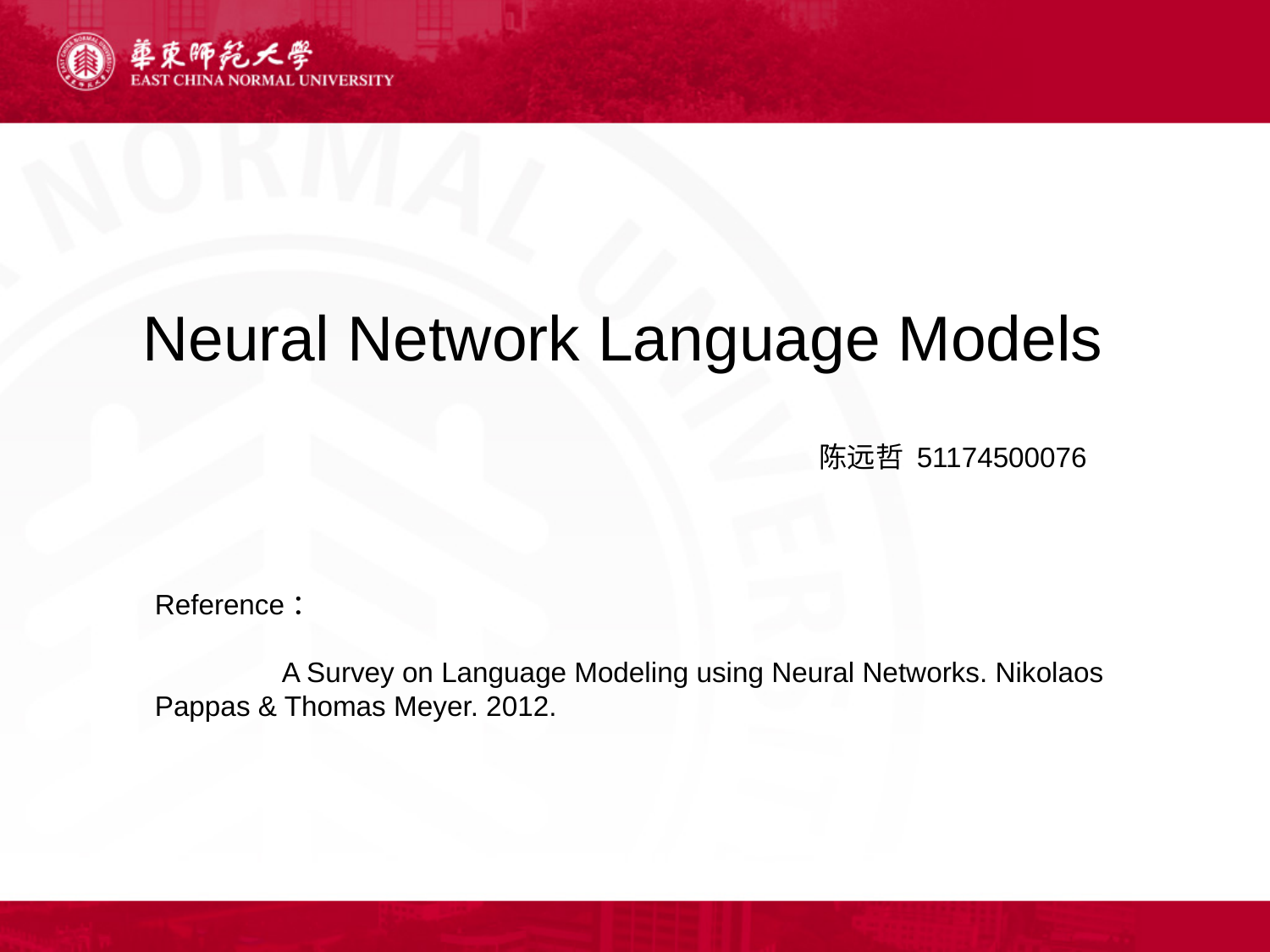

Neural Network Language Models
陈远哲 51174500076
Reference：

	A Survey on Language Modeling using Neural Networks. Nikolaos Pappas & Thomas Meyer. 2012.